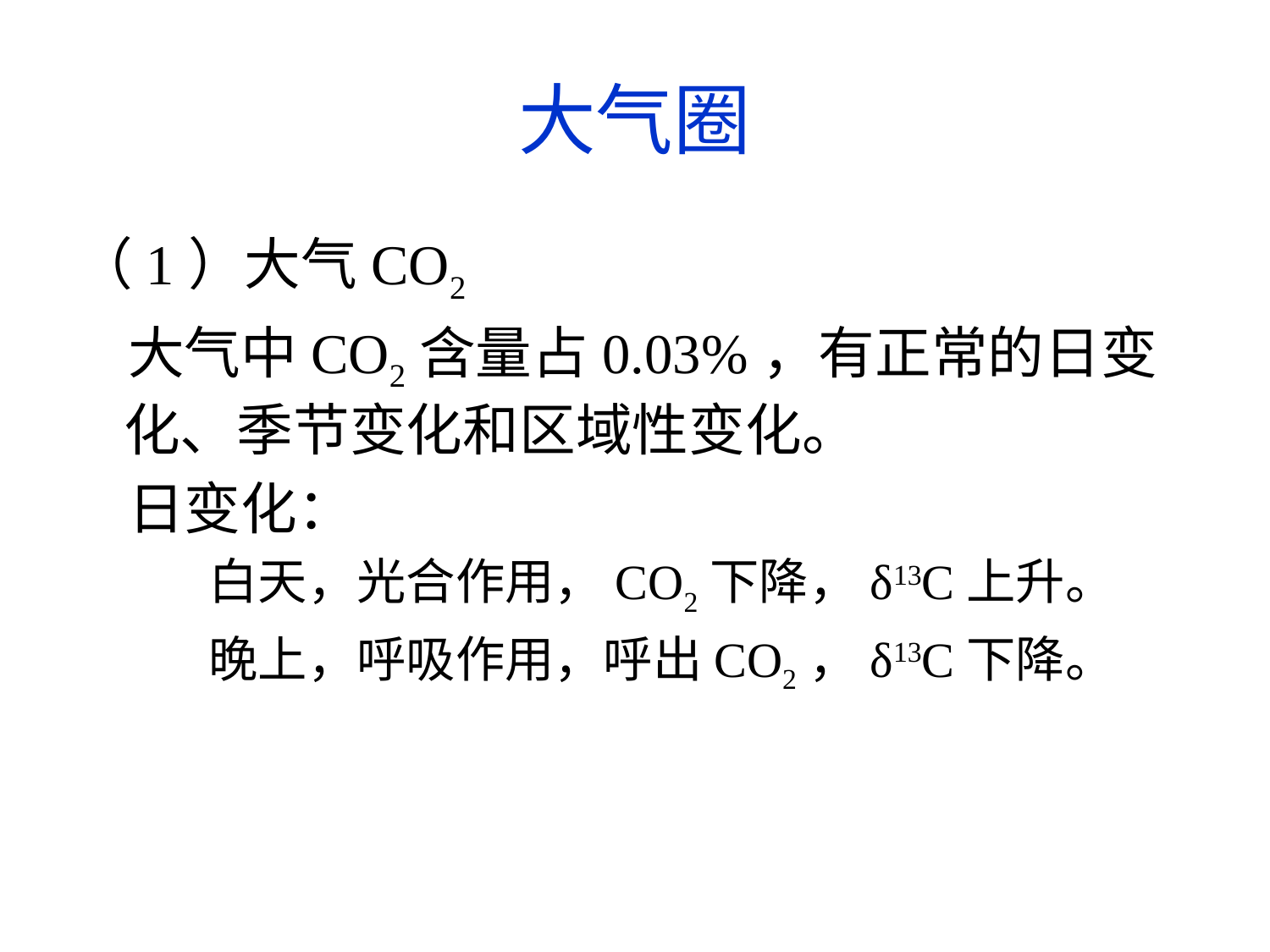

# 大气圈
（1）大气CO2
   大气中CO2含量占0.03%，有正常的日变化、季节变化和区域性变化。
   日变化：
           白天，光合作用，CO2下降，δ13C上升。
           晚上，呼吸作用，呼出CO2，δ13C下降。